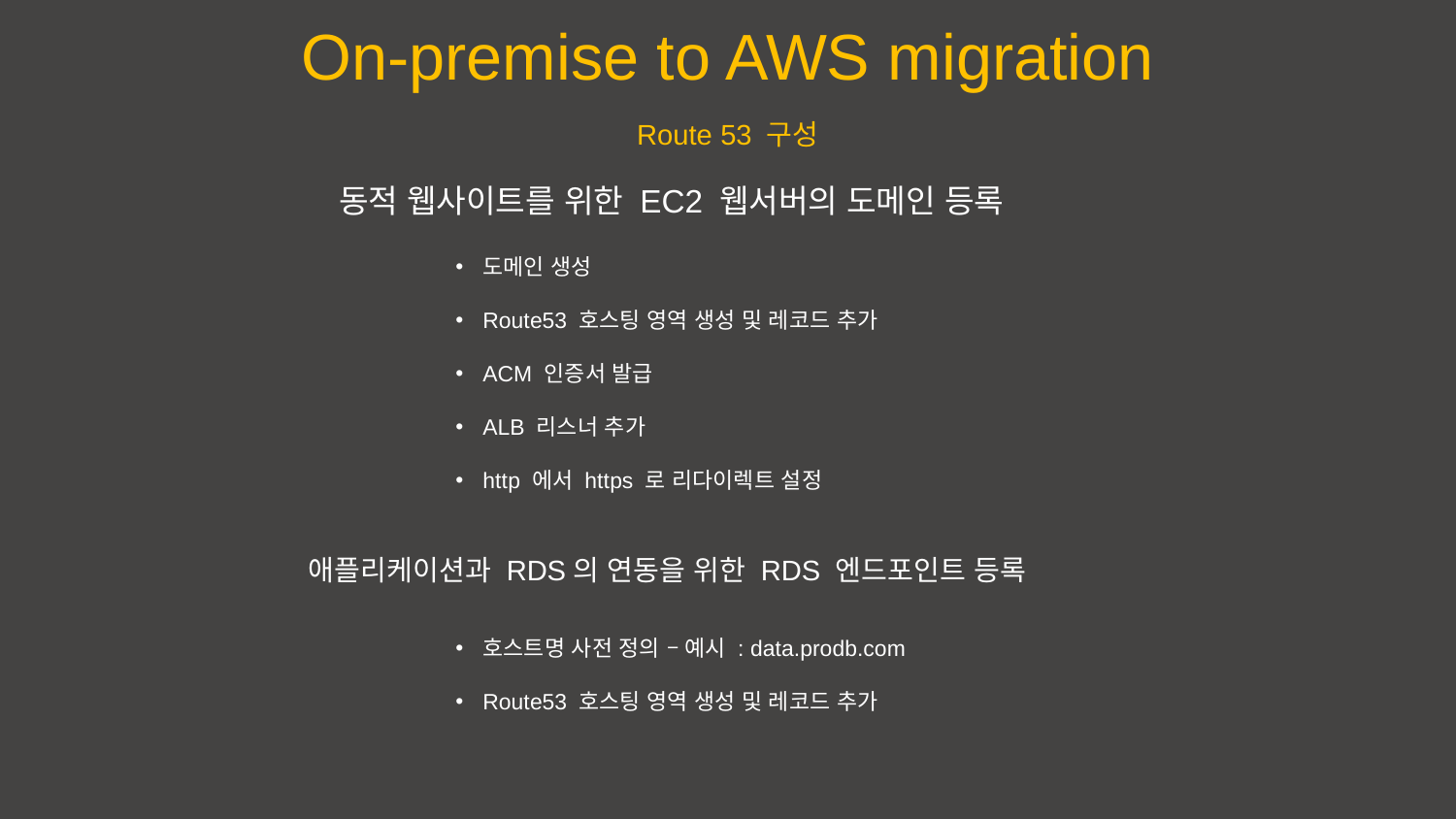

On-premise to AWS migration
Route 53 구성
동적 웹사이트를 위한 EC2 웹서버의 도메인 등록
도메인 생성

Route53 호스팅 영역 생성 및 레코드 추가

ACM 인증서 발급

ALB 리스너 추가

http 에서 https 로 리다이렉트 설정
애플리케이션과 RDS의 연동을 위한 RDS 엔드포인트 등록
호스트명 사전 정의 – 예시 : data.prodb.com

Route53 호스팅 영역 생성 및 레코드 추가